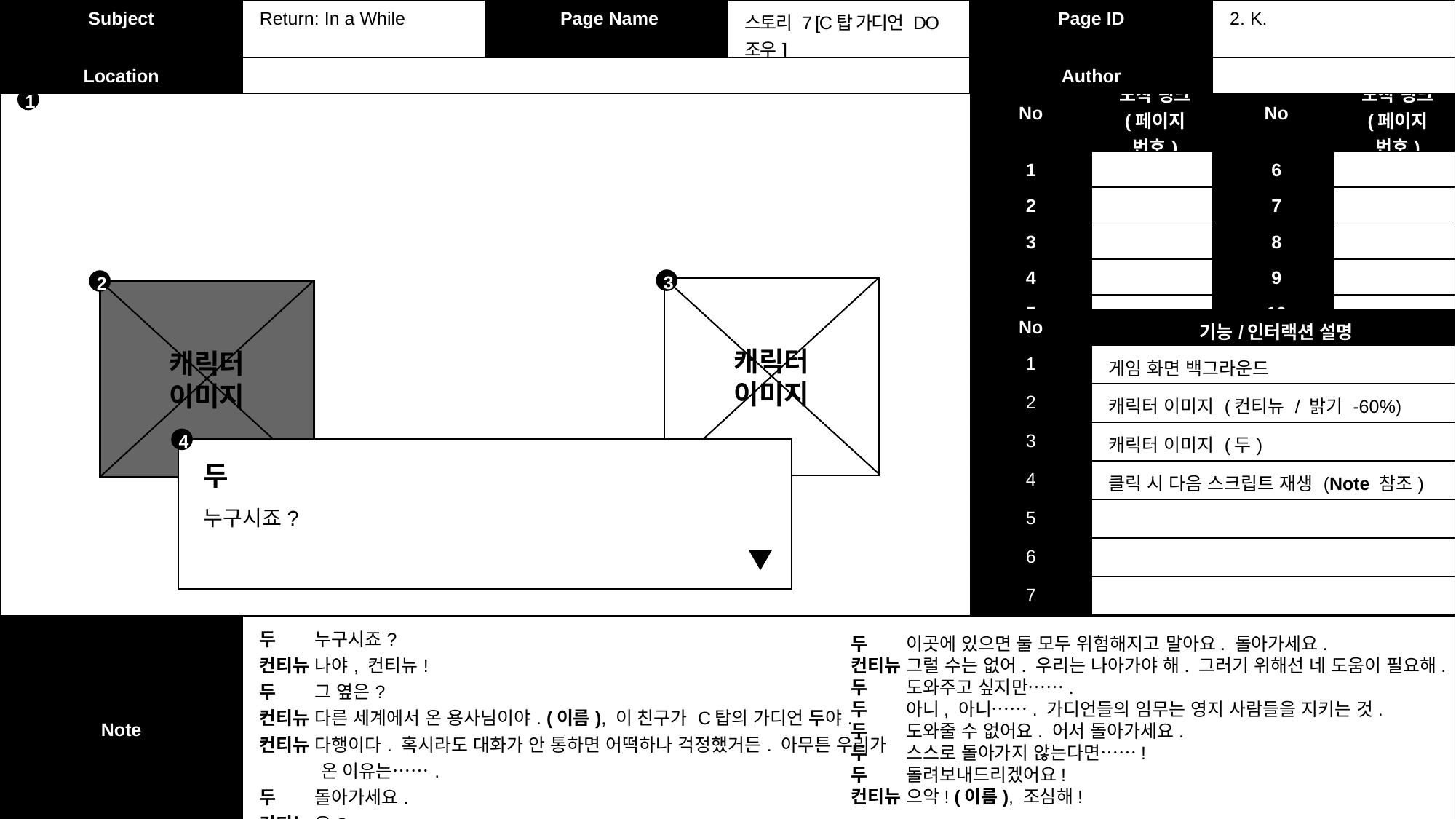

| Subject | Return: In a While | Page Name | 스토리 7 [C탑 가디언 DO 조우] | Page ID | 2. K. |
| --- | --- | --- | --- | --- | --- |
| Location |  |  |  | Author |  |
| No | 도착 링크 (페이지 번호) | No | 도착 링크 (페이지 번호) |
| --- | --- | --- | --- |
| 1 |  | 6 |  |
| 2 |  | 7 |  |
| 3 |  | 8 |  |
| 4 |  | 9 |  |
| 5 |  | 10 |  |
1
3
2

캐릭터
이미지

캐릭터
이미지
| No | 기능/인터랙션 설명 |
| --- | --- |
| 1 | 게임 화면 백그라운드 |
| 2 | 캐릭터 이미지 (컨티뉴 / 밝기 -60%) |
| 3 | 캐릭터 이미지 (두) |
| 4 | 클릭 시 다음 스크립트 재생 (Note 참조) |
| 5 |  |
| 6 |  |
| 7 |  |
4

두
누구시죠?

| Note | 두 누구시죠? 컨티뉴 나야, 컨티뉴! 두 그 옆은? 컨티뉴 다른 세계에서 온 용사님이야. (이름), 이 친구가 C탑의 가디언 두야. 컨티뉴 다행이다. 혹시라도 대화가 안 통하면 어떡하나 걱정했거든. 아무튼 우리가 온 이유는……. 두 돌아가세요. 컨티뉴 응? |
| --- | --- |
두        이곳에 있으면 둘 모두 위험해지고 말아요. 돌아가세요.
컨티뉴 그럴 수는 없어. 우리는 나아가야 해. 그러기 위해선 네 도움이 필요해.
두        도와주고 싶지만…….
두        아니, 아니……. 가디언들의 임무는 영지 사람들을 지키는 것.
두        도와줄 수 없어요. 어서 돌아가세요.
두        스스로 돌아가지 않는다면……!
두        돌려보내드리겠어요!
컨티뉴 으악! (이름), 조심해!